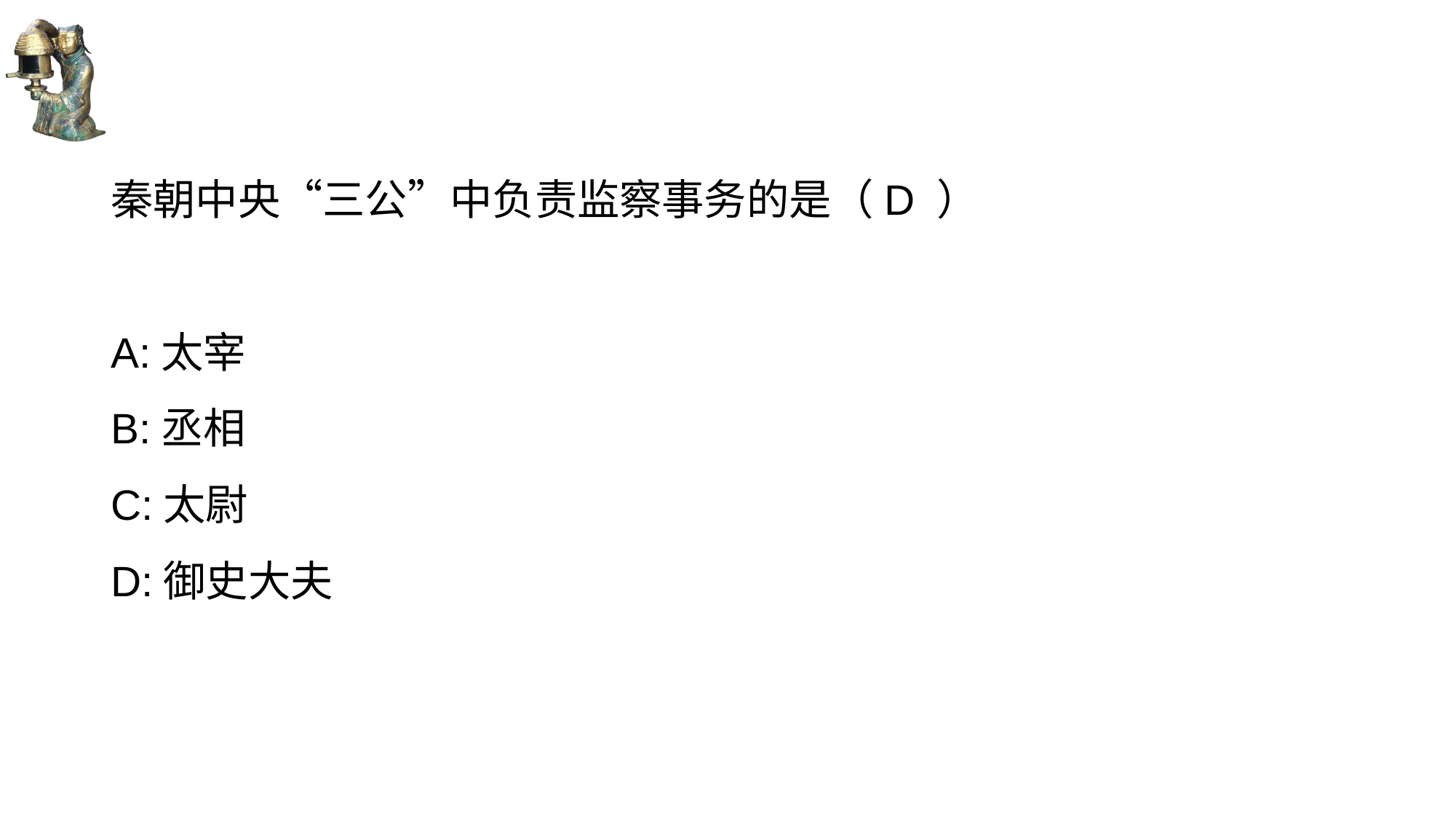

#
秦朝中央“三公”中负责监察事务的是（D ）

A:太宰
B:丞相
C:太尉
D:御史大夫

17